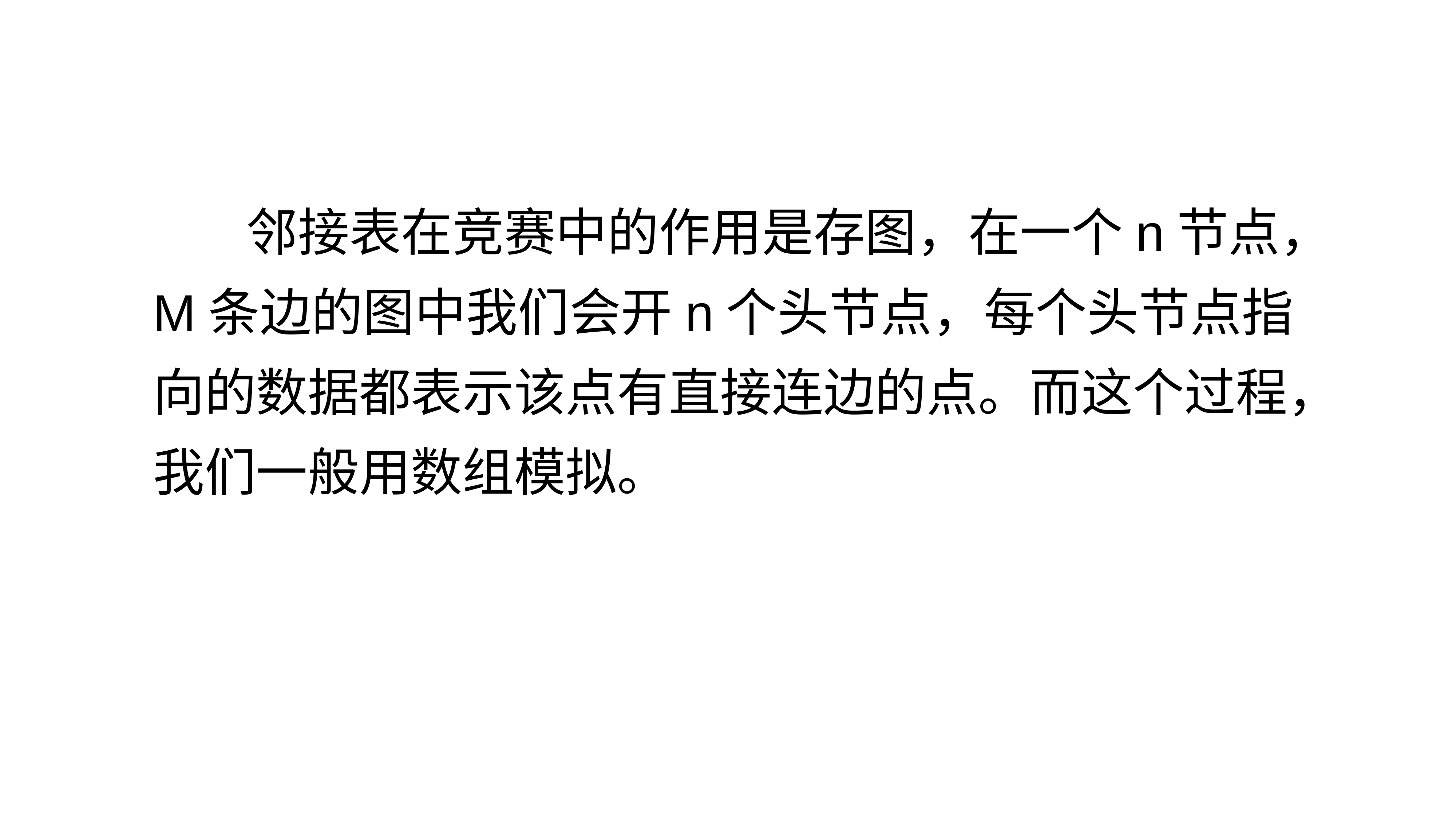

邻接表在竞赛中的作用是存图，在一个n节点，
M条边的图中我们会开n个头节点，每个头节点指
向的数据都表示该点有直接连边的点。而这个过程，
我们一般用数组模拟。